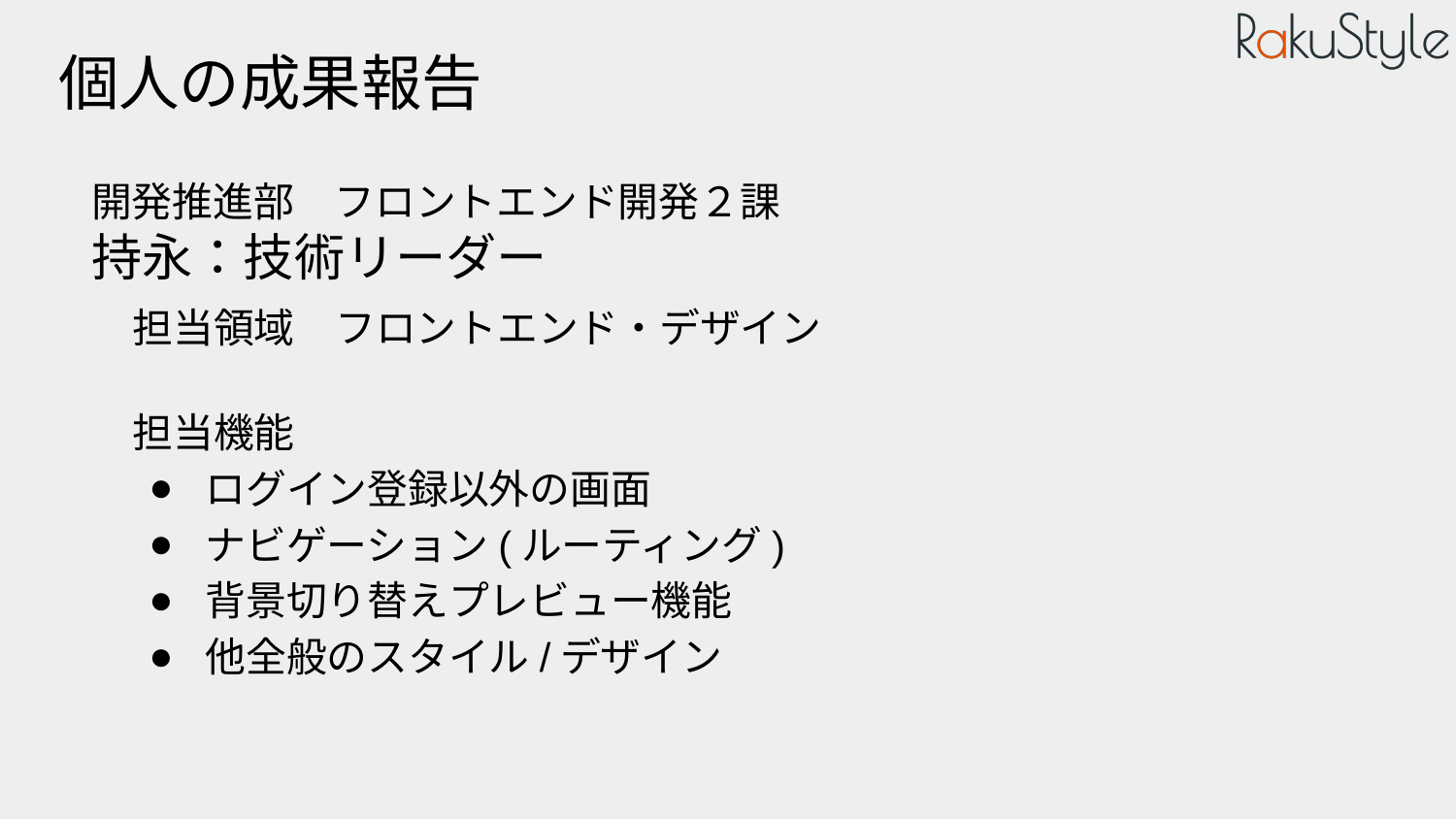

# 個人の成果報告
開発推進部　フロントエンド開発２課
持永：技術リーダー
担当領域　フロントエンド・デザイン

担当機能
ログイン登録以外の画面
ナビゲーション(ルーティング)
背景切り替えプレビュー機能
他全般のスタイル/デザイン